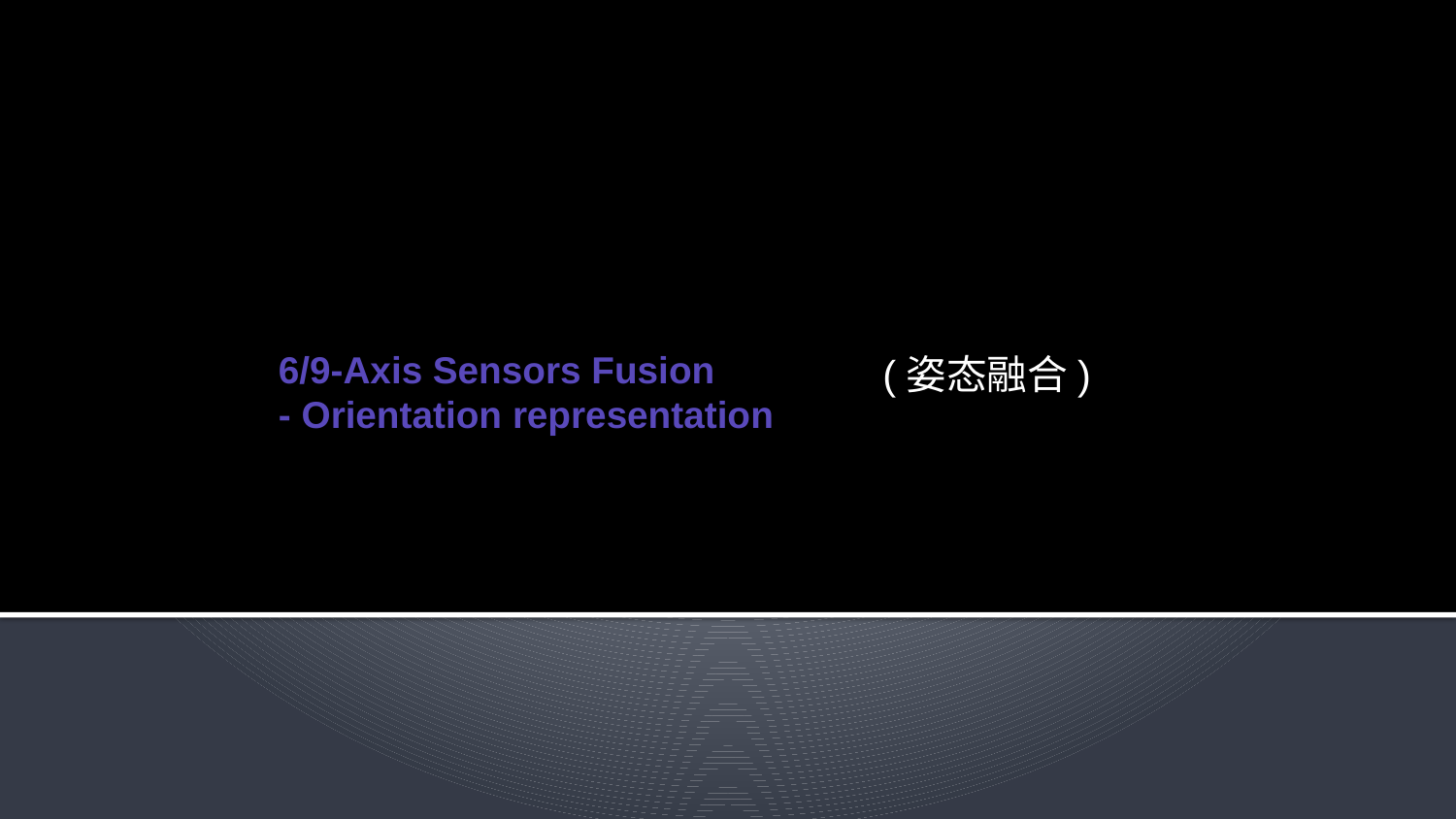

(姿态融合)
# 6/9-Axis Sensors Fusion - Orientation representation